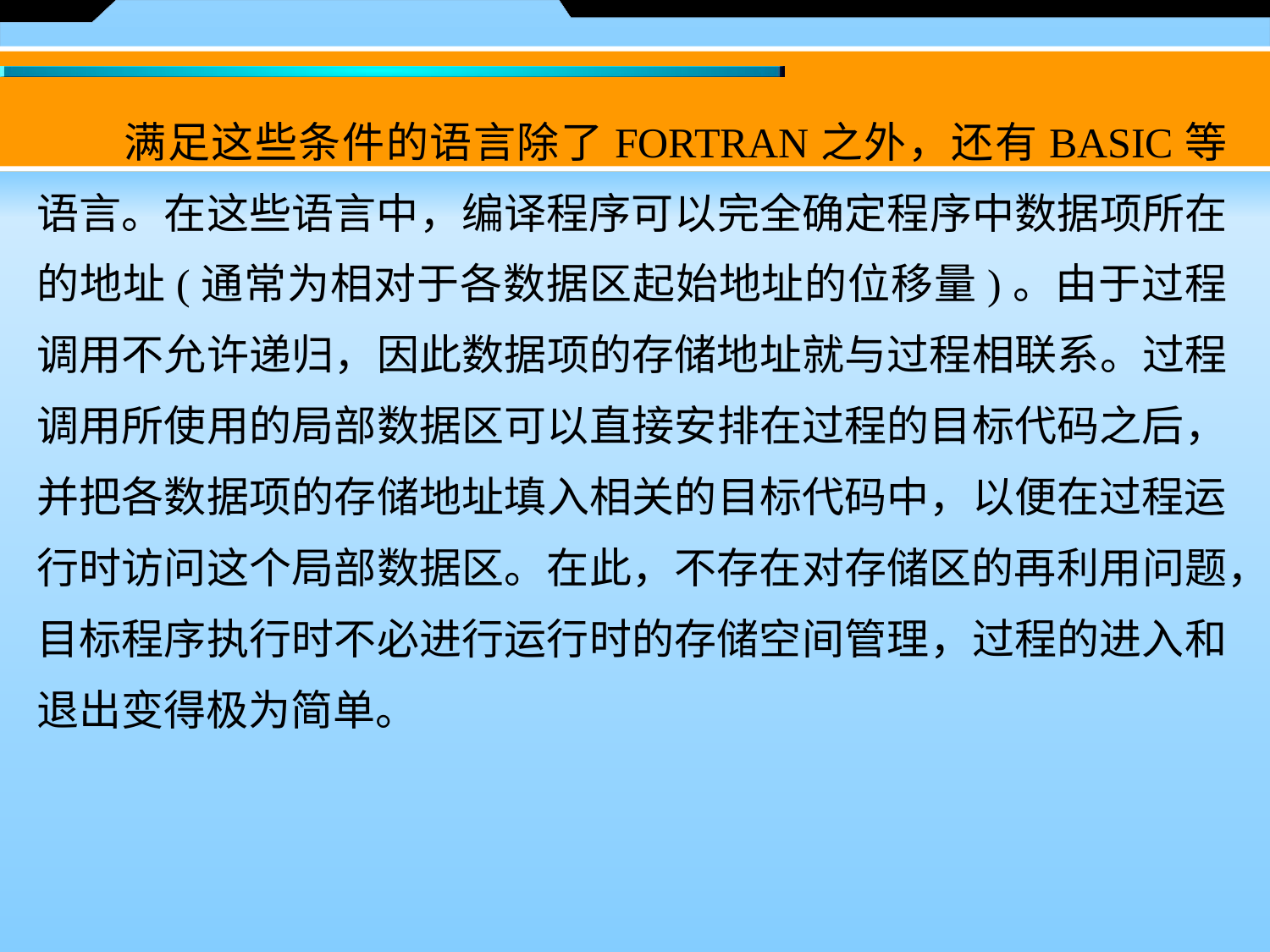

满足这些条件的语言除了FORTRAN之外，还有BASIC等语言。在这些语言中，编译程序可以完全确定程序中数据项所在的地址(通常为相对于各数据区起始地址的位移量)。由于过程调用不允许递归，因此数据项的存储地址就与过程相联系。过程调用所使用的局部数据区可以直接安排在过程的目标代码之后，并把各数据项的存储地址填入相关的目标代码中，以便在过程运行时访问这个局部数据区。在此，不存在对存储区的再利用问题，目标程序执行时不必进行运行时的存储空间管理，过程的进入和退出变得极为简单。